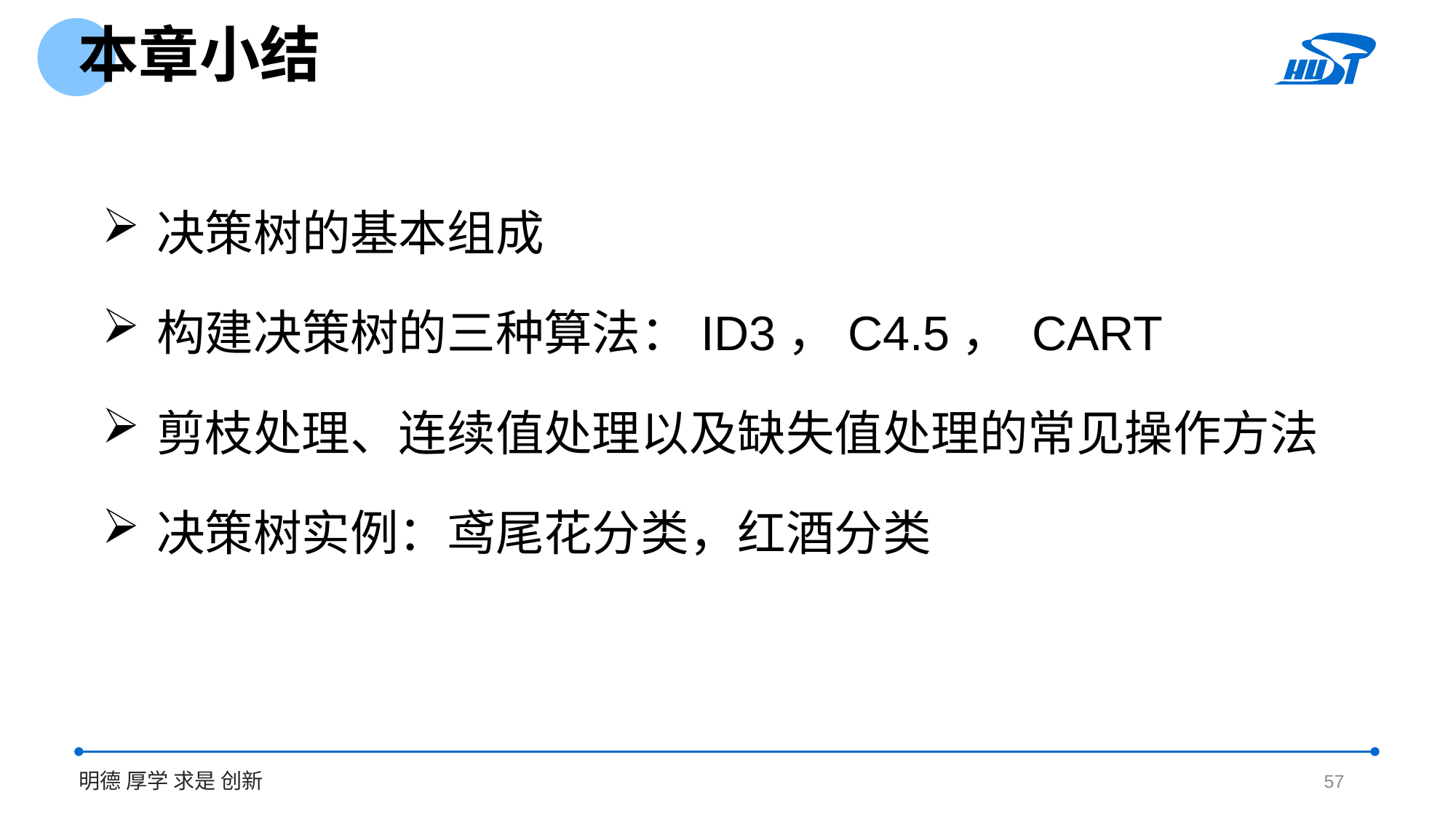

本章小结
决策树的基本组成
构建决策树的三种算法：ID3，C4.5， CART
剪枝处理、连续值处理以及缺失值处理的常见操作方法
决策树实例：鸢尾花分类，红酒分类
57